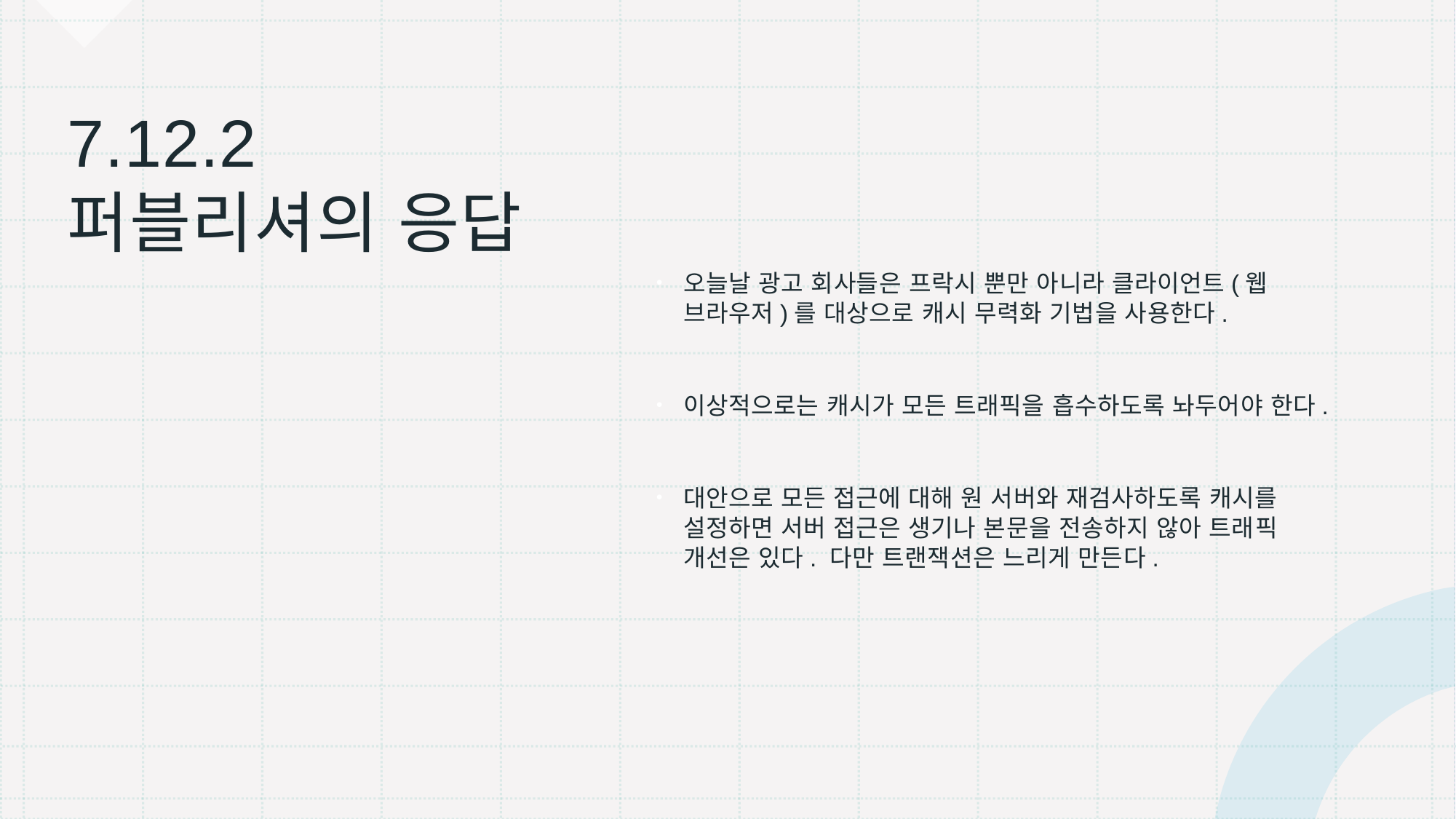

오늘날 광고 회사들은 프락시 뿐만 아니라 클라이언트(웹 브라우저)를 대상으로 캐시 무력화 기법을 사용한다.

이상적으로는 캐시가 모든 트래픽을 흡수하도록 놔두어야 한다.

대안으로 모든 접근에 대해 원 서버와 재검사하도록 캐시를 설정하면 서버 접근은 생기나 본문을 전송하지 않아 트래픽 개선은 있다. 다만 트랜잭션은 느리게 만든다.
# 7.12.2 퍼블리셔의 응답